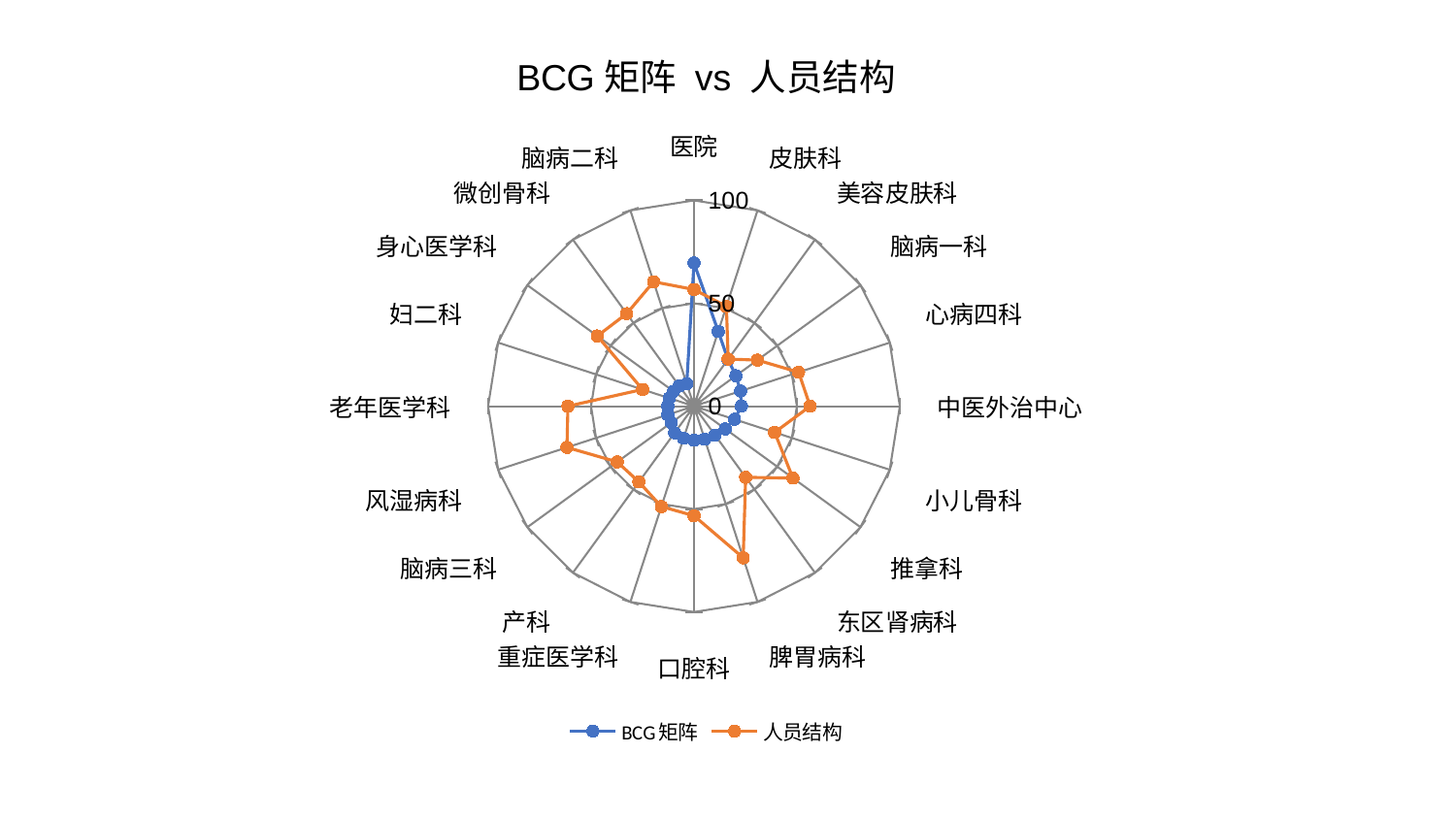

### Chart: BCG矩阵 vs 人员结构

| Category | BCG矩阵 | 人员结构 |
|---|---|---|
| 医院 | 69.58310347946944 | 56.70336992574875 |
| 皮肤科 | 38.2013523061798 | 50.99746662168861 |
| 美容皮肤科 | 28.12475777463405 | 28.290000664394146 |
| 脑病一科 | 25.21997983206251 | 38.082105829421096 |
| 心病四科 | 23.799894053051265 | 53.46011424798984 |
| 中医外治中心 | 23.046771515544297 | 56.44179545626242 |
| 小儿骨科 | 20.70724899794976 | 41.22464852717509 |
| 推拿科 | 18.83736658682013 | 59.451526733401245 |
| 东区肾病科 | 17.31886415456539 | 42.72445680305861 |
| 脾胃病科 | 16.86398599474045 | 77.46328253721036 |
| 口腔科 | 16.519210777592736 | 53.24043710976883 |
| 重症医学科 | 16.374669931589537 | 51.26890750529046 |
| 产科 | 15.941122256457627 | 45.51348042163857 |
| 脑病三科 | 13.586693581564926 | 46.08399167726324 |
| 风湿病科 | 13.408701587378255 | 64.8673461326679 |
| 老年医学科 | 12.697319051148249 | 61.233123093266435 |
| 妇二科 | 12.67332923582121 | 26.25927522798211 |
| 身心医学科 | 12.31827652925058 | 58.04216328679877 |
| 微创骨科 | 12.158545902525459 | 55.60411228853651 |
| 脑病二科 | 11.410423775125997 | 63.57143748218535 |
78